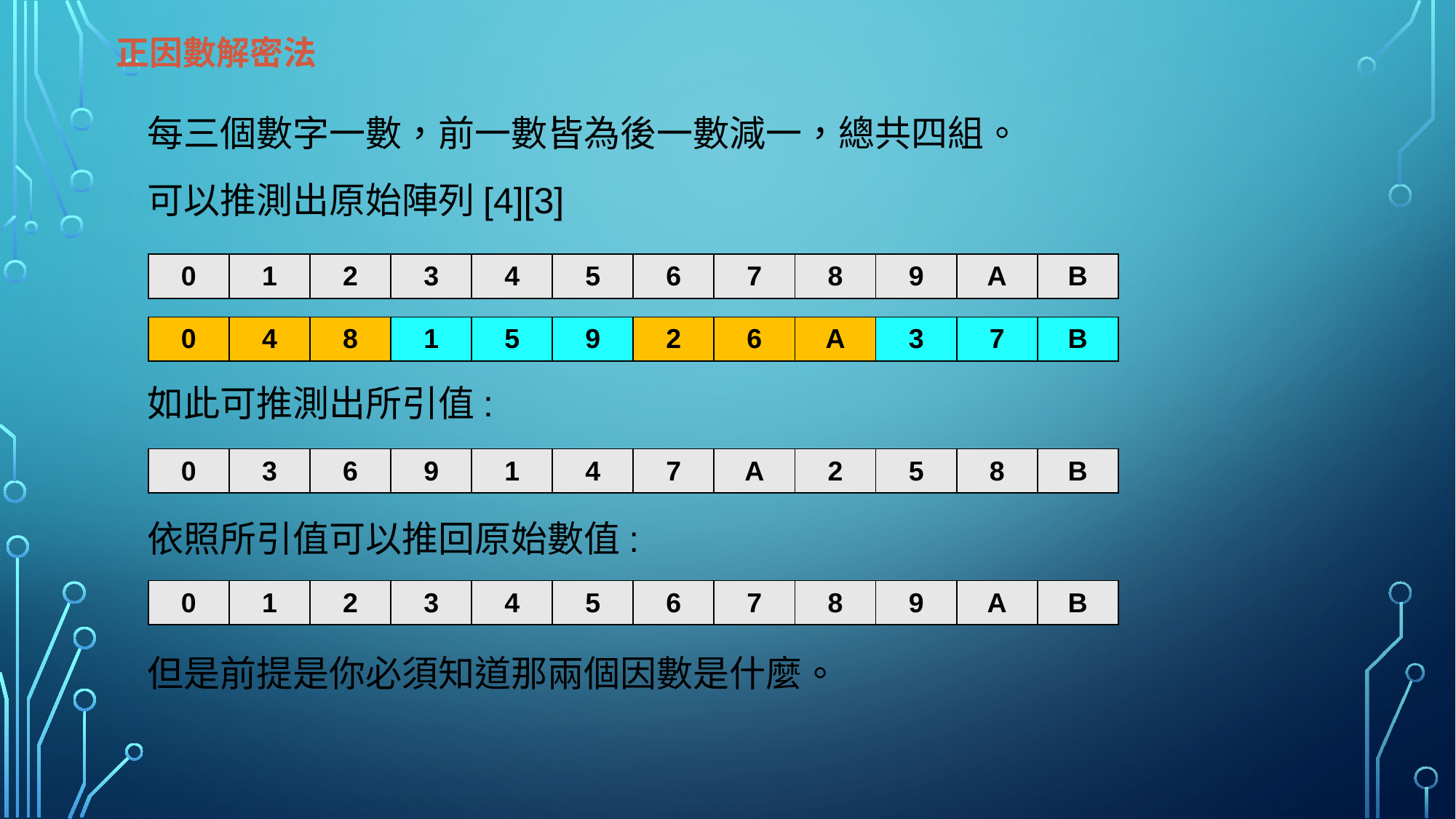

# 正因數解密法
每三個數字一數，前一數皆為後一數減一，總共四組。
可以推測出原始陣列[4][3]

如此可推測出所引值:

依照所引值可以推回原始數值:

但是前提是你必須知道那兩個因數是什麼。

| 0 | 1 | 2 | 3 | 4 | 5 | 6 | 7 | 8 | 9 | A | B |
| --- | --- | --- | --- | --- | --- | --- | --- | --- | --- | --- | --- |
| 0 | 4 | 8 | 1 | 5 | 9 | 2 | 6 | A | 3 | 7 | B |
| --- | --- | --- | --- | --- | --- | --- | --- | --- | --- | --- | --- |
| 0 | 3 | 6 | 9 | 1 | 4 | 7 | A | 2 | 5 | 8 | B |
| --- | --- | --- | --- | --- | --- | --- | --- | --- | --- | --- | --- |
| 0 | 1 | 2 | 3 | 4 | 5 | 6 | 7 | 8 | 9 | A | B |
| --- | --- | --- | --- | --- | --- | --- | --- | --- | --- | --- | --- |